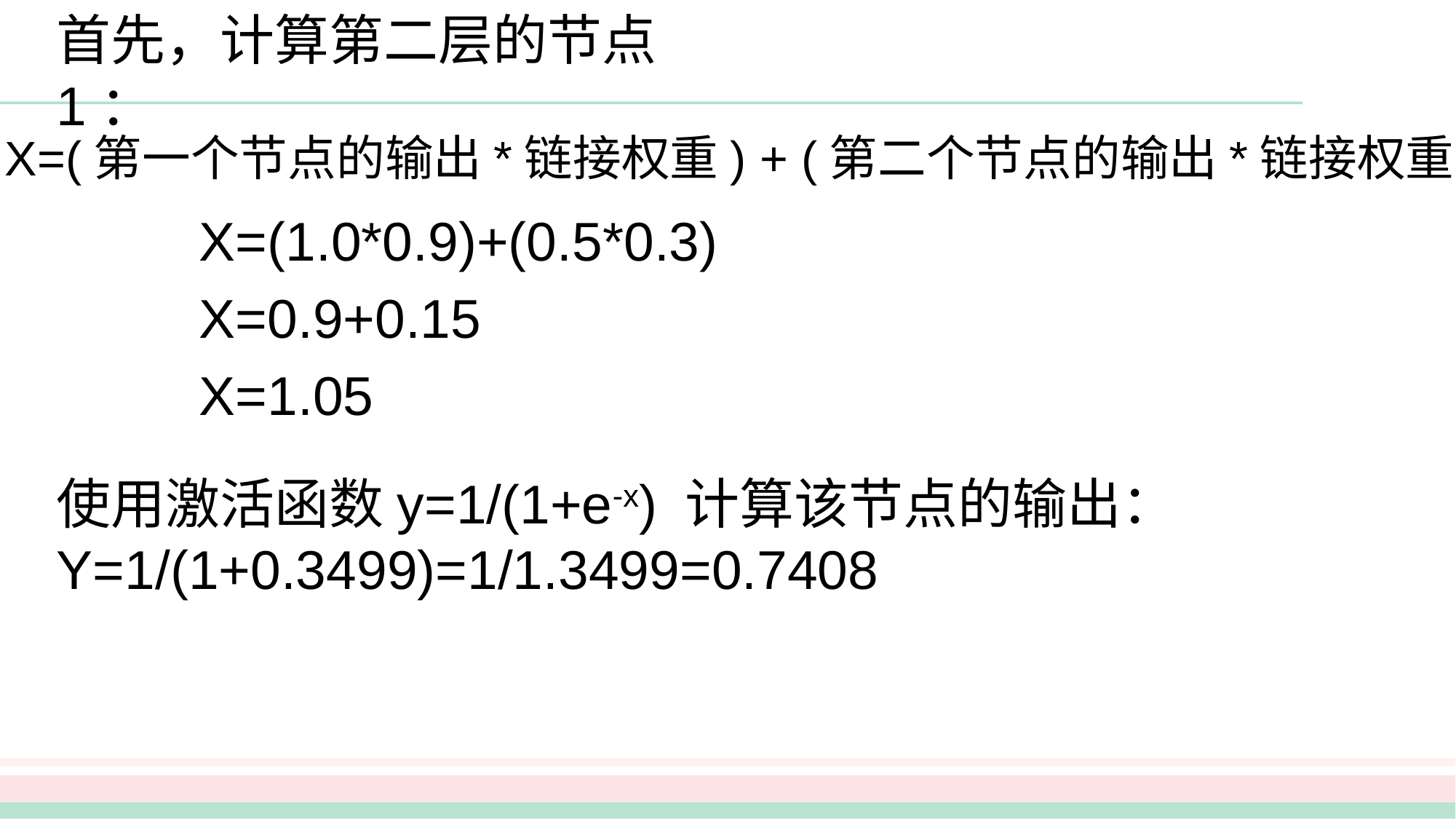

首先，计算第二层的节点1：
X=(第一个节点的输出*链接权重) + (第二个节点的输出*链接权重)
X=(1.0*0.9)+(0.5*0.3)
X=0.9+0.15
X=1.05
使用激活函数y=1/(1+e-x) 计算该节点的输出：
Y=1/(1+0.3499)=1/1.3499=0.7408